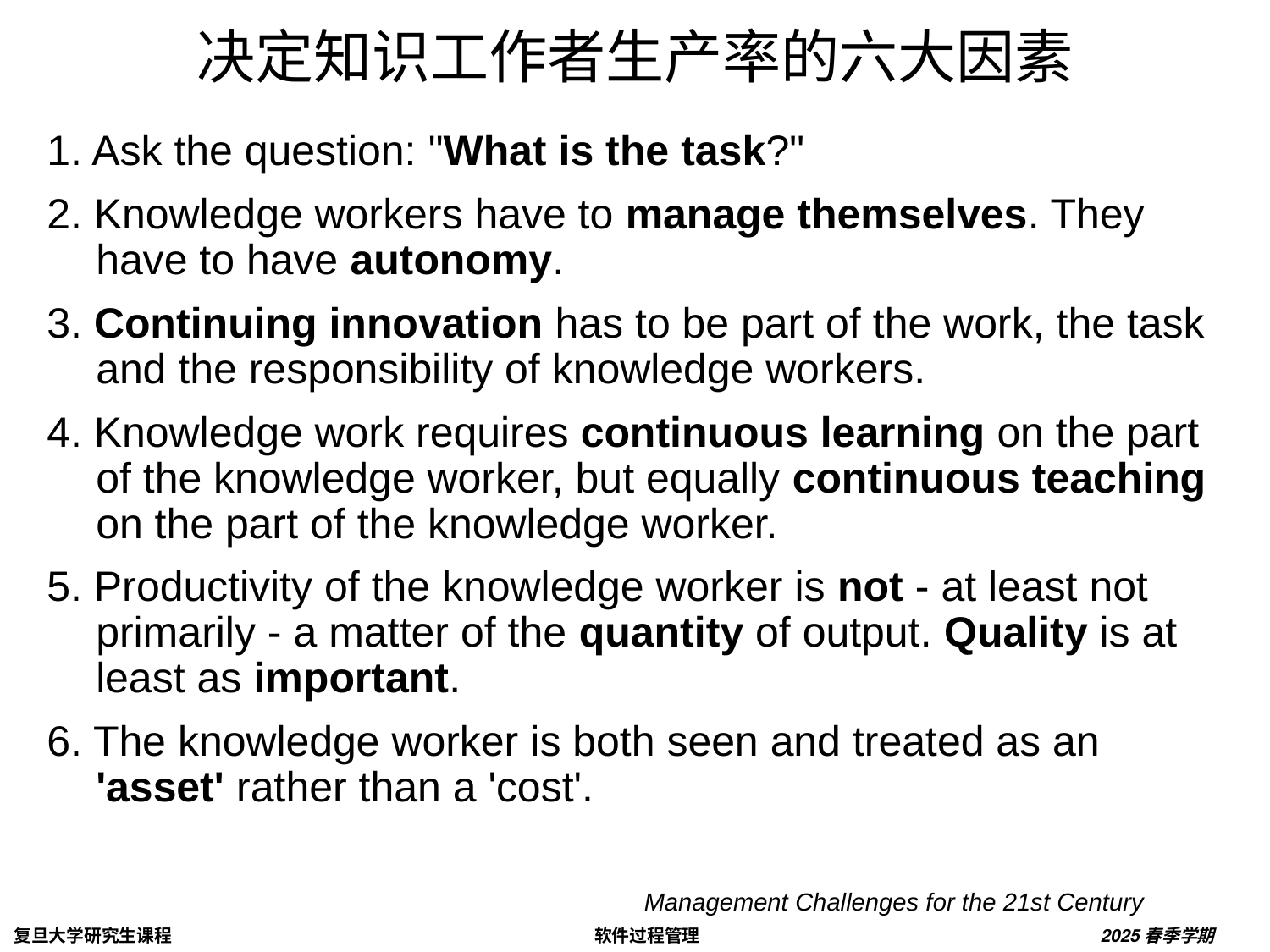

# 决定知识工作者生产率的六大因素
目标明确
1. Ask the question: "What is the task?"
2. Knowledge workers have to manage themselves. They have to have autonomy.
3. Continuing innovation has to be part of the work, the task and the responsibility of knowledge workers.
4. Knowledge work requires continuous learning on the part of the knowledge worker, but equally continuous teaching on the part of the knowledge worker.
5. Productivity of the knowledge worker is not - at least not primarily - a matter of the quantity of output. Quality is at least as important.
6. The knowledge worker is both seen and treated as an 'asset' rather than a 'cost'.
自管理，自治
创新——主动性
学习和传授——主动性
产出的质量，而非数量——评估困难
人是一种资产
Management Challenges for the 21st Century